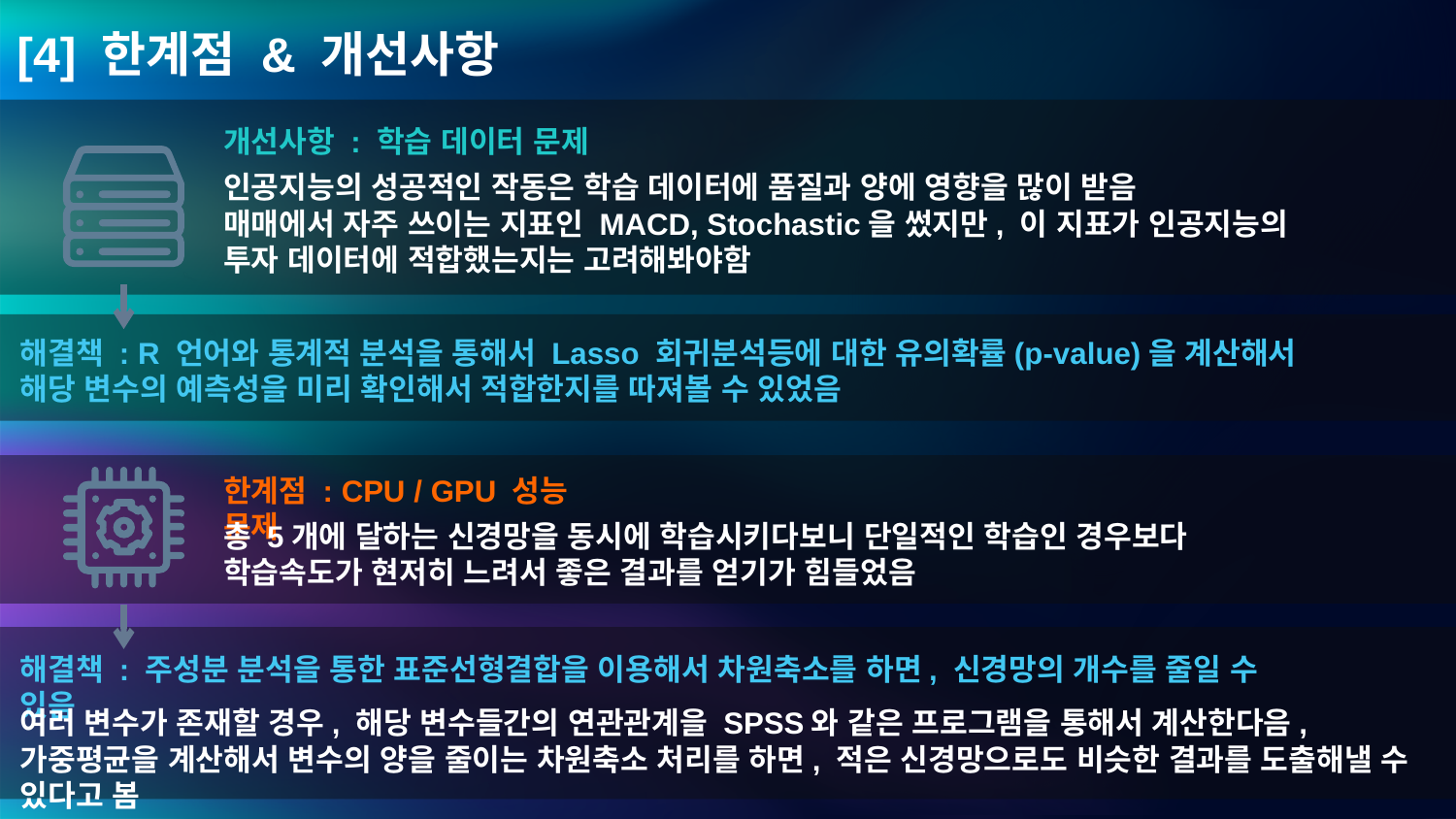

[4] 한계점 & 개선사항

개선사항 : 학습 데이터 문제

인공지능의 성공적인 작동은 학습 데이터에 품질과 양에 영향을 많이 받음
매매에서 자주 쓰이는 지표인 MACD, Stochastic을 썼지만, 이 지표가 인공지능의 투자 데이터에 적합했는지는 고려해봐야함

해결책 : R 언어와 통계적 분석을 통해서 Lasso 회귀분석등에 대한 유의확률(p-value)을 계산해서 해당 변수의 예측성을 미리 확인해서 적합한지를 따져볼 수 있었음

한계점 : CPU / GPU 성능 문제
총 5개에 달하는 신경망을 동시에 학습시키다보니 단일적인 학습인 경우보다 학습속도가 현저히 느려서 좋은 결과를 얻기가 힘들었음

해결책 : 주성분 분석을 통한 표준선형결합을 이용해서 차원축소를 하면, 신경망의 개수를 줄일 수 있음
여러 변수가 존재할 경우, 해당 변수들간의 연관관계을 SPSS와 같은 프로그램을 통해서 계산한다음, 가중평균을 계산해서 변수의 양을 줄이는 차원축소 처리를 하면, 적은 신경망으로도 비슷한 결과를 도출해낼 수 있다고 봄